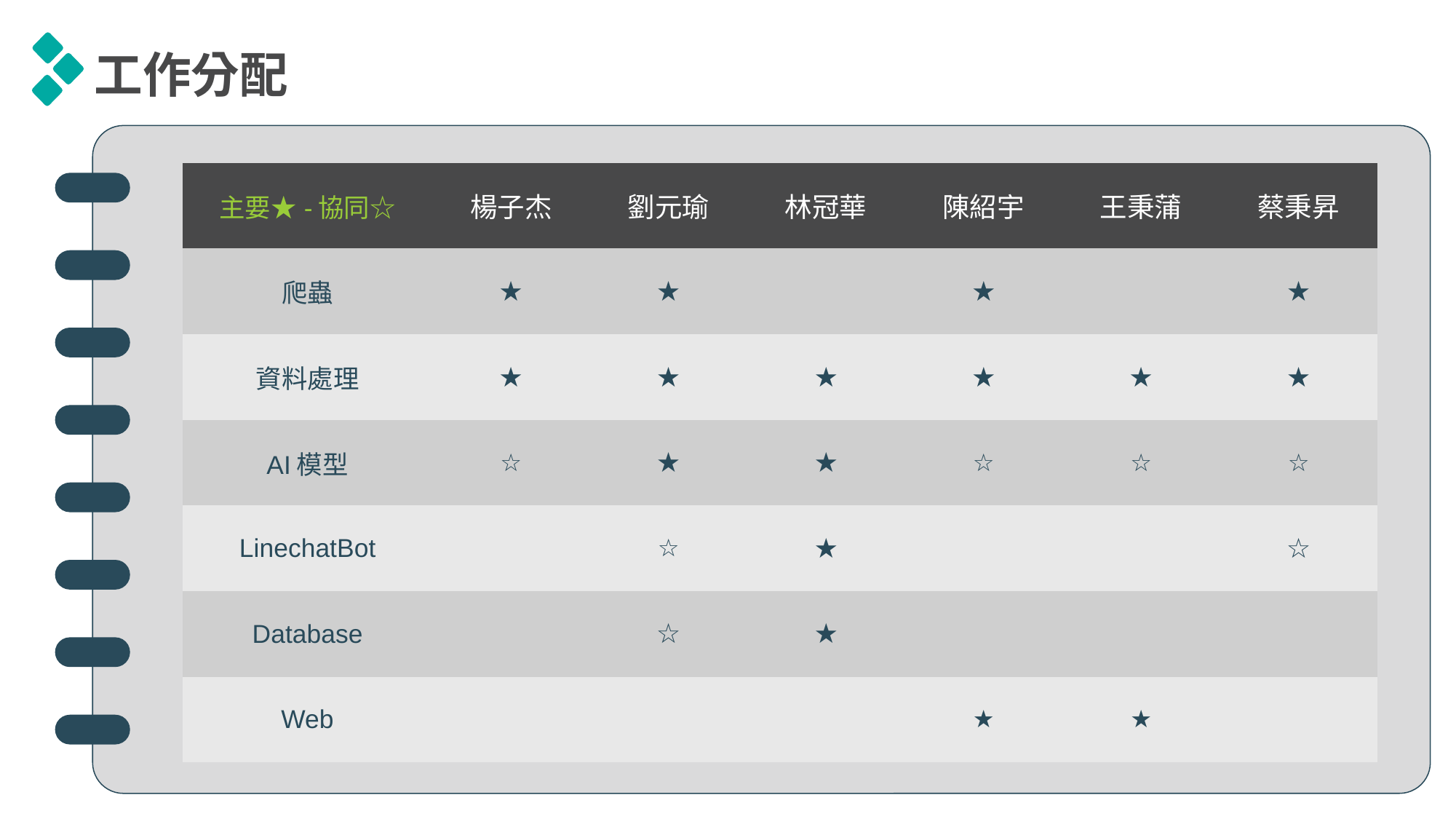

工作分配

| 主要★-協同☆ | 楊子杰 | 劉元瑜 | 林冠華 | 陳紹宇 | 王秉蒲 | 蔡秉昇 |
| --- | --- | --- | --- | --- | --- | --- |
| 爬蟲 | ★ | ★ |  | ★ |  | ★ |
| 資料處理 | ★ | ★ | ★ | ★ | ★ | ★ |
| AI模型 | ☆ | ★ | ★ | ☆ | ☆ | ☆ |
| LinechatBot |  | ☆ | ★ |  |  | ☆ |
| Database |  | ☆ | ★ |  |  |  |
| Web |  |  |  | ★ | ★ |  |